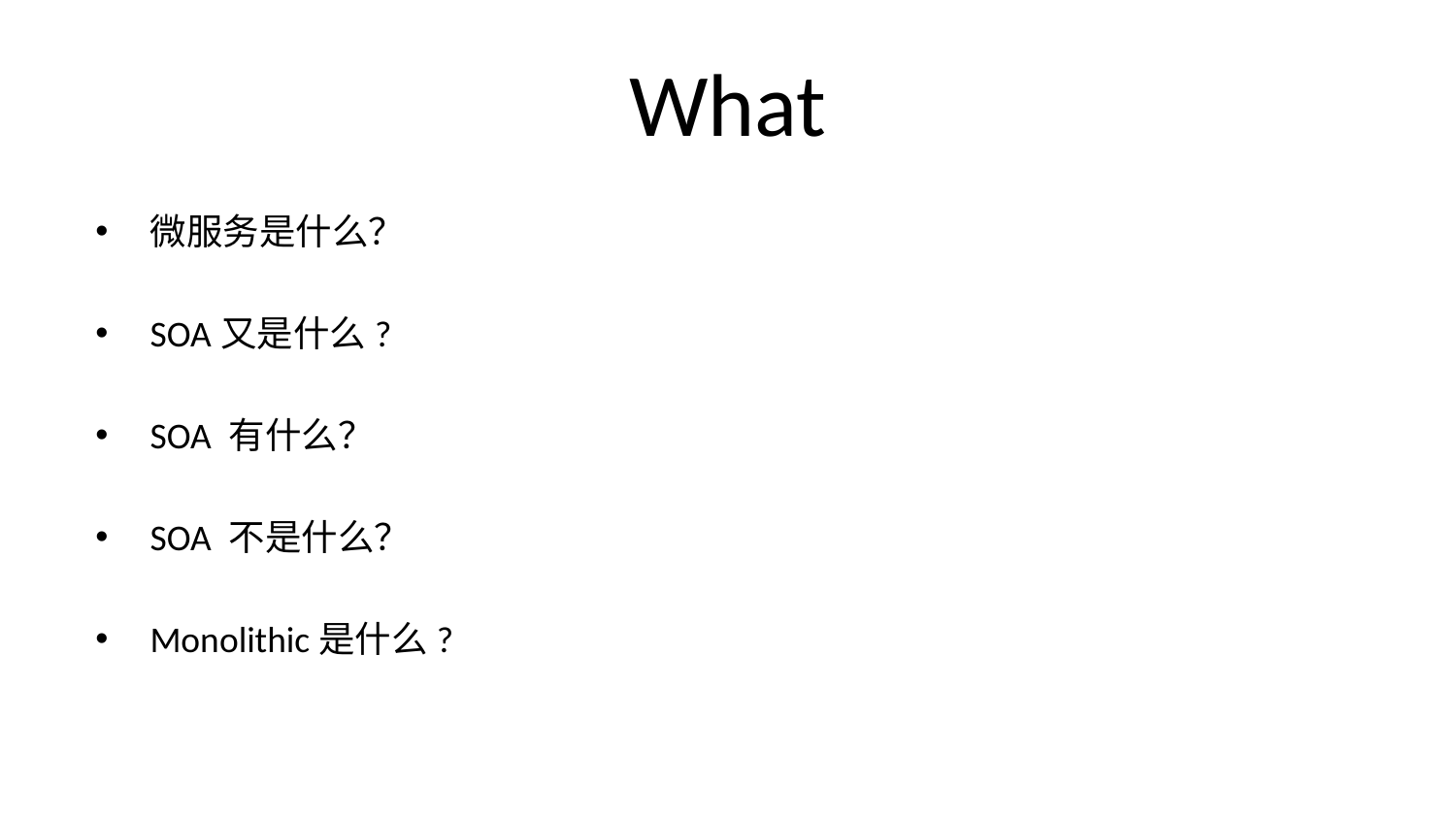

# What
微服务是什么？

SOA又是什么?

SOA 有什么？

SOA 不是什么？

Monolithic是什么?